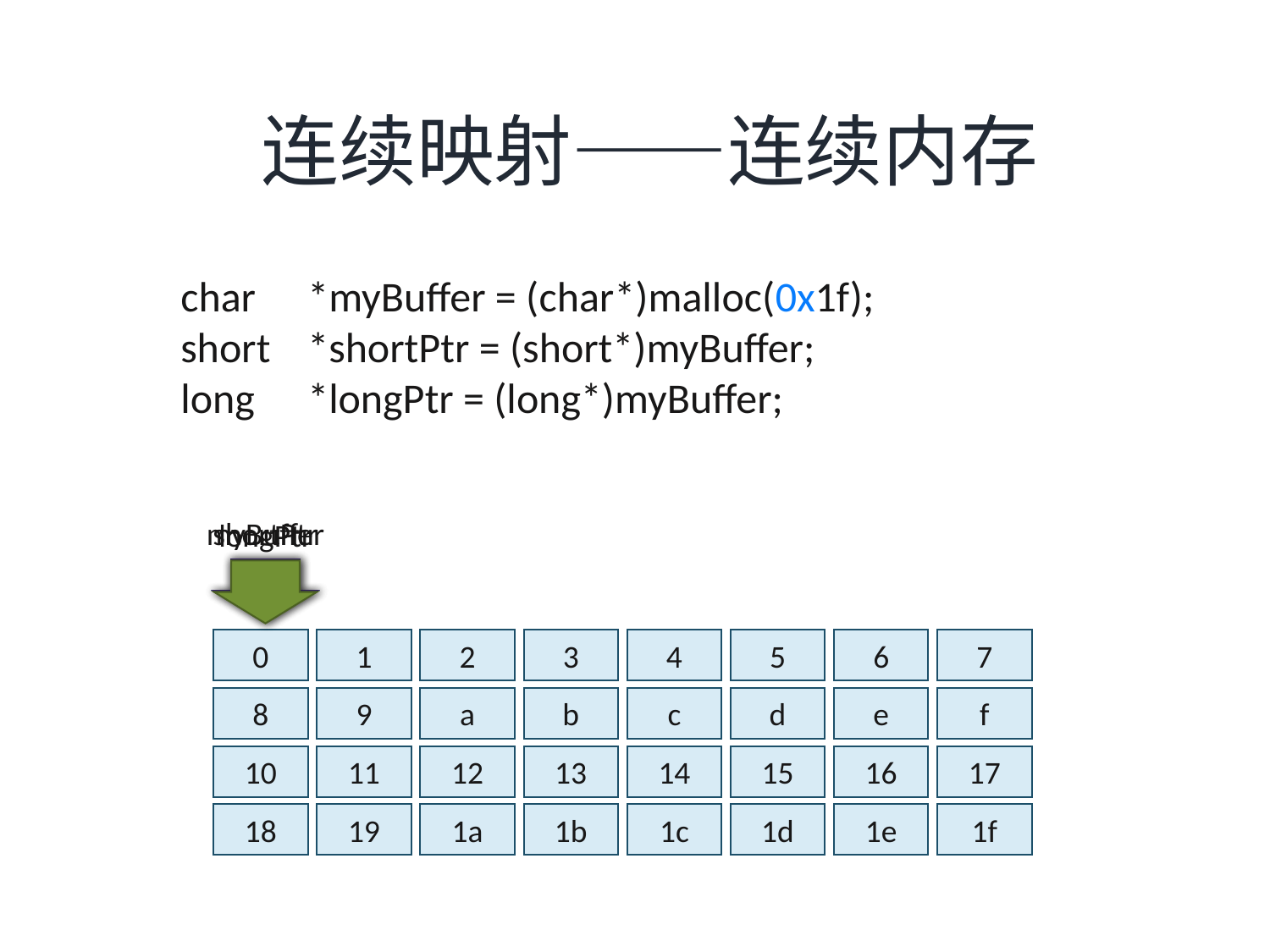

连续映射——连续内存
char	*myBuffer = (char*)malloc(0x1f);
short	*shortPtr = (short*)myBuffer;
long	*longPtr = (long*)myBuffer;
myBuffer

shortPtr

longPtr

0
1
2
3
4
5
6
7
8
9
a
b
c
d
e
f
10
11
12
13
14
15
16
17
18
19
1a
1b
1c
1d
1e
1f